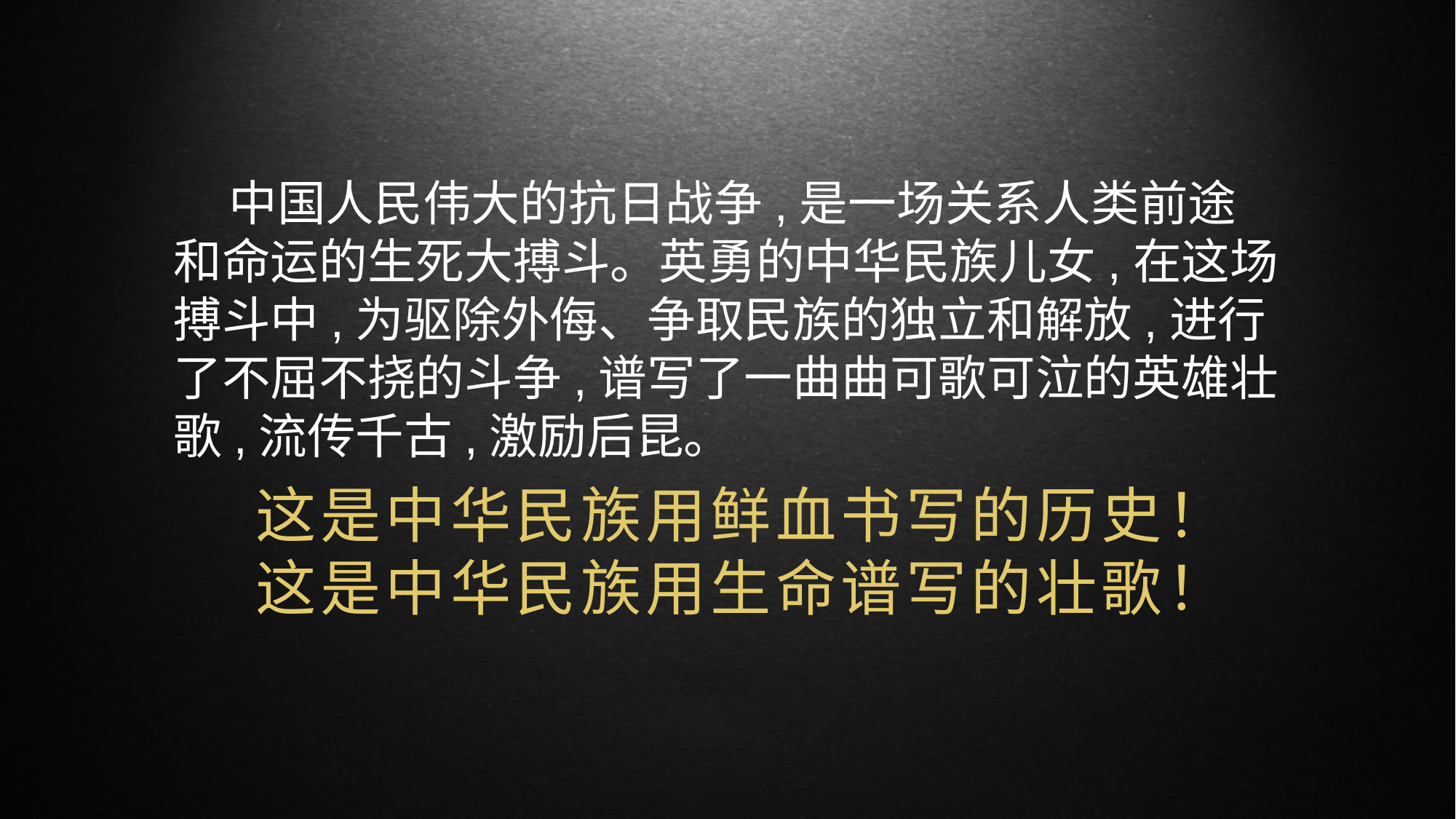

中国人民伟大的抗日战争,是一场关系人类前途和命运的生死大搏斗。英勇的中华民族儿女,在这场搏斗中,为驱除外侮、争取民族的独立和解放,进行了不屈不挠的斗争,谱写了一曲曲可歌可泣的英雄壮歌,流传千古,激励后昆。
这是中华民族用鲜血书写的历史！
这是中华民族用生命谱写的壮歌！